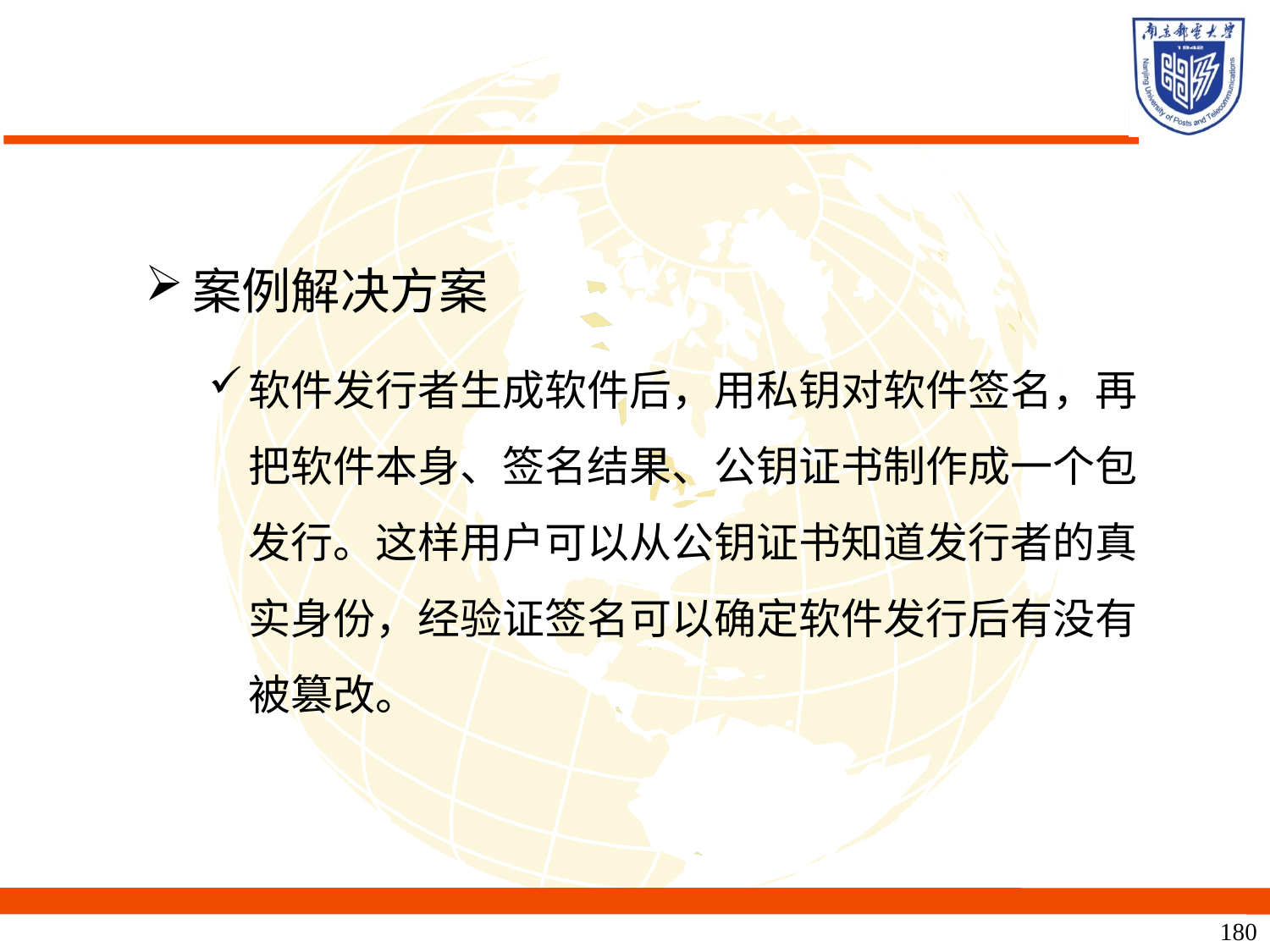

案例解决方案
软件发行者生成软件后，用私钥对软件签名，再把软件本身、签名结果、公钥证书制作成一个包发行。这样用户可以从公钥证书知道发行者的真实身份，经验证签名可以确定软件发行后有没有被篡改。
180